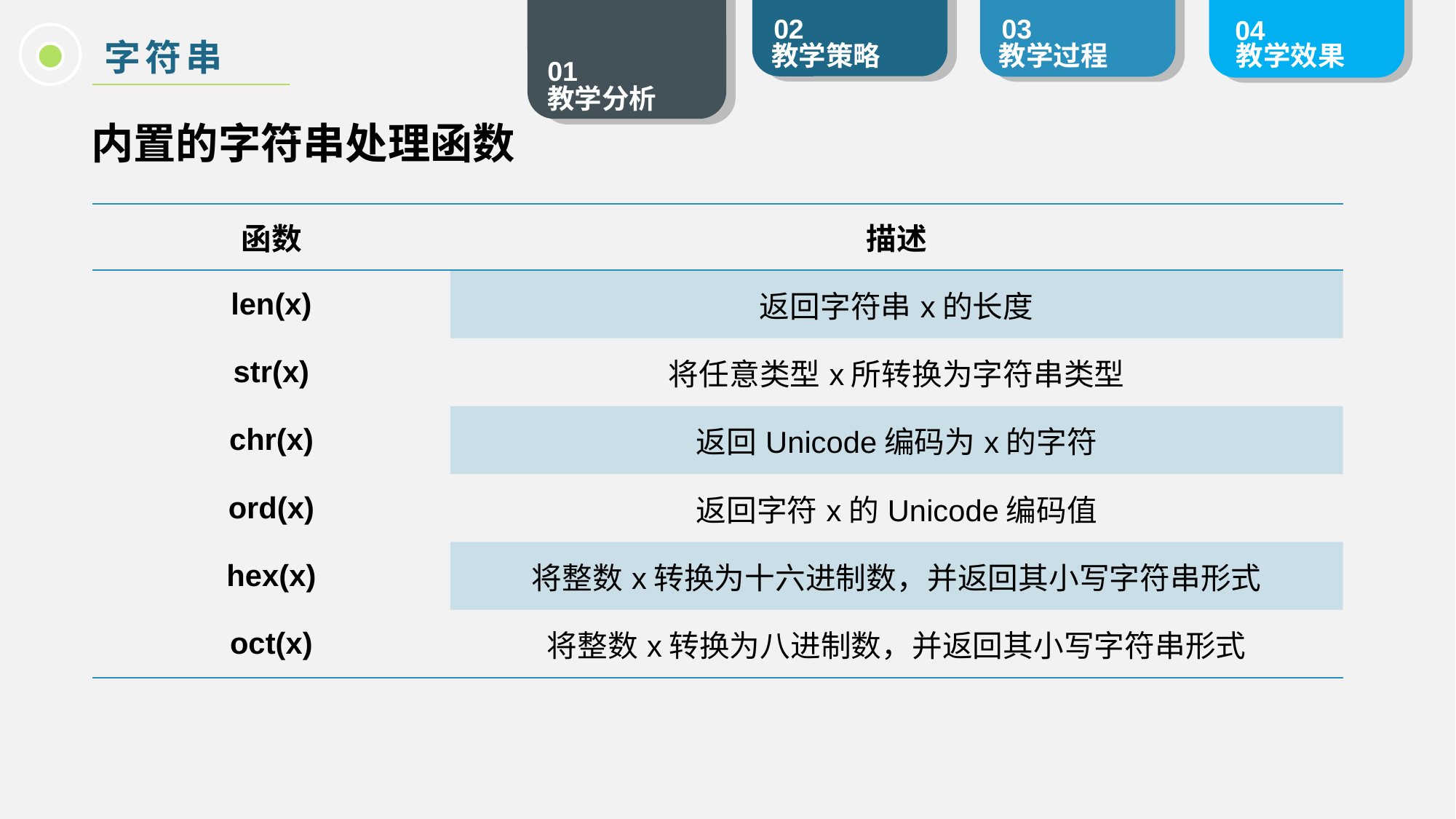

字符串
内置的字符串处理函数
| 函数 | 描述 |
| --- | --- |
| len(x) | 返回字符串x的长度 |
| str(x) | 将任意类型x所转换为字符串类型 |
| chr(x) | 返回Unicode编码为x的字符 |
| ord(x) | 返回字符x的Unicode编码值 |
| hex(x) | 将整数x转换为十六进制数，并返回其小写字符串形式 |
| oct(x) | 将整数x转换为八进制数，并返回其小写字符串形式 |